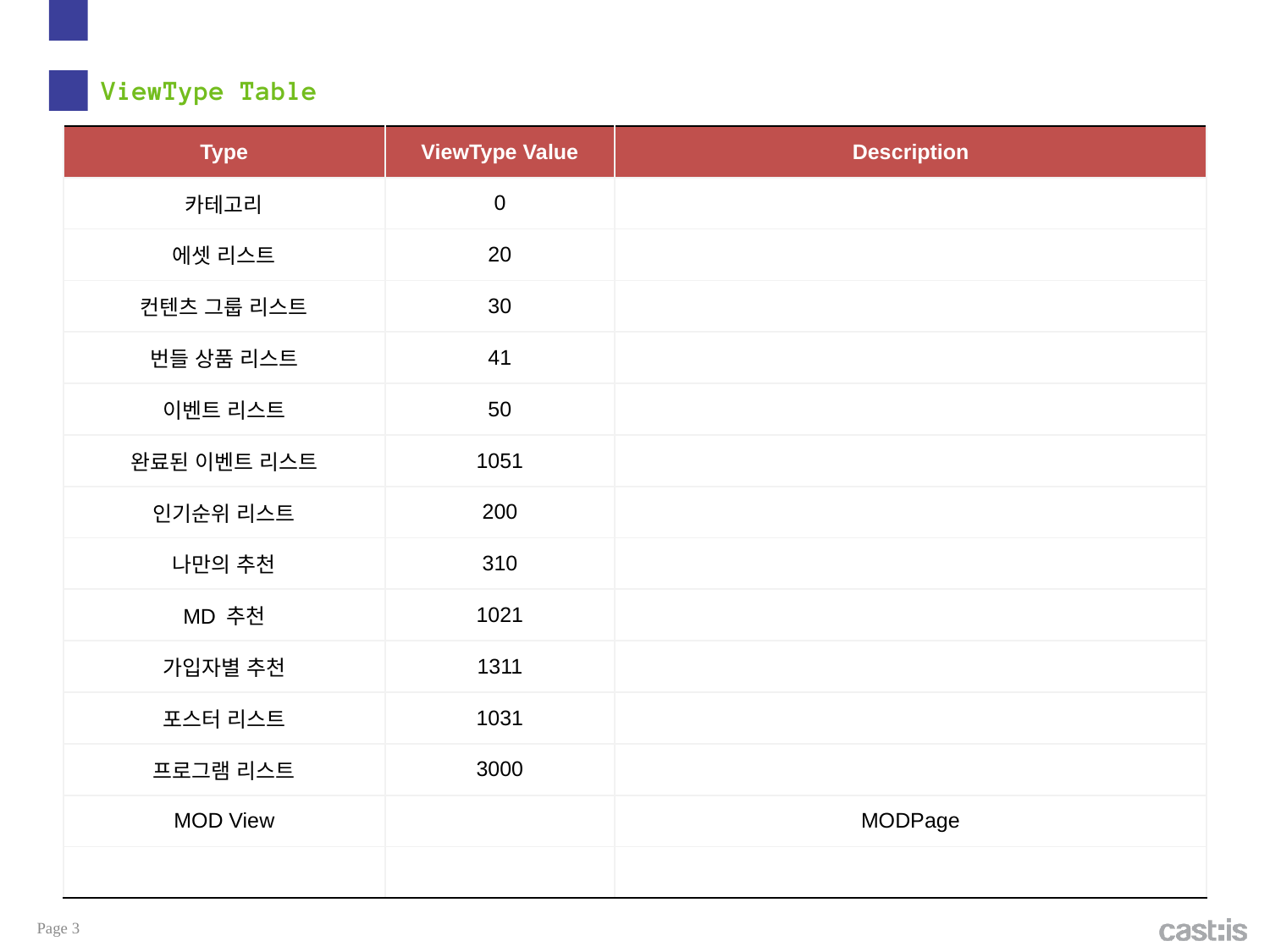

# ViewType Table
| Type | ViewType Value | Description |
| --- | --- | --- |
| 카테고리 | 0 |  |
| 에셋 리스트 | 20 |  |
| 컨텐츠 그룹 리스트 | 30 |  |
| 번들 상품 리스트 | 41 |  |
| 이벤트 리스트 | 50 |  |
| 완료된 이벤트 리스트 | 1051 |  |
| 인기순위 리스트 | 200 |  |
| 나만의 추천 | 310 |  |
| MD 추천 | 1021 |  |
| 가입자별 추천 | 1311 |  |
| 포스터 리스트 | 1031 |  |
| 프로그램 리스트 | 3000 |  |
| MOD View |  | MODPage |
|  |  |  |
Page 3